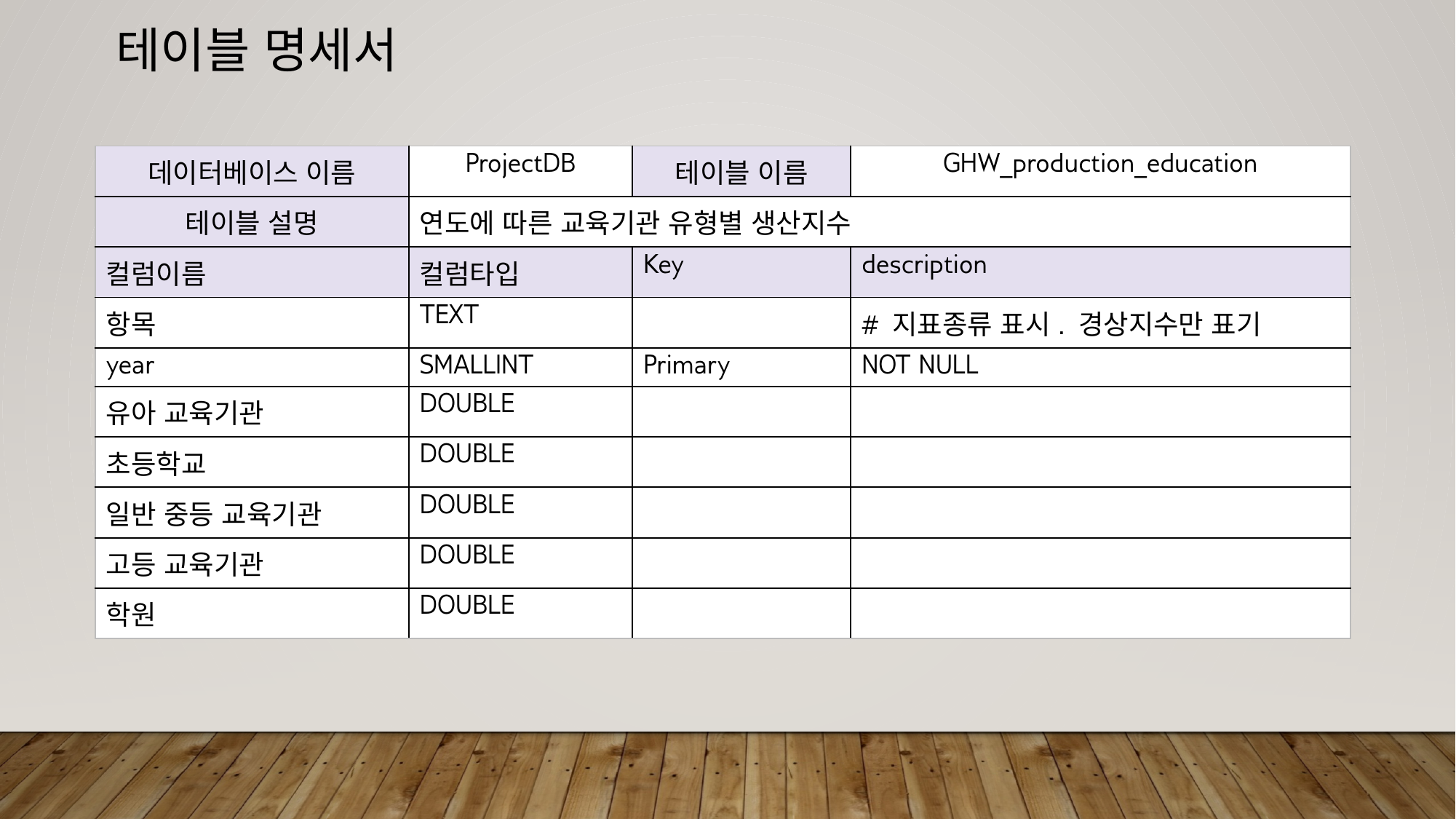

# 테이블 명세서
| 데이터베이스 이름 | ProjectDB | 테이블 이름 | GHW\_production\_education |
| --- | --- | --- | --- |
| 테이블 설명 | 연도에 따른 교육기관 유형별 생산지수 |  |  |
| 컬럼이름 | 컬럼타입 | Key | description |
| 항목 | TEXT |  | # 지표종류 표시. 경상지수만 표기 |
| year | SMALLINT | Primary | NOT NULL |
| 유아 교육기관 | DOUBLE |  |  |
| 초등학교 | DOUBLE |  |  |
| 일반 중등 교육기관 | DOUBLE |  |  |
| 고등 교육기관 | DOUBLE |  |  |
| 학원 | DOUBLE |  |  |